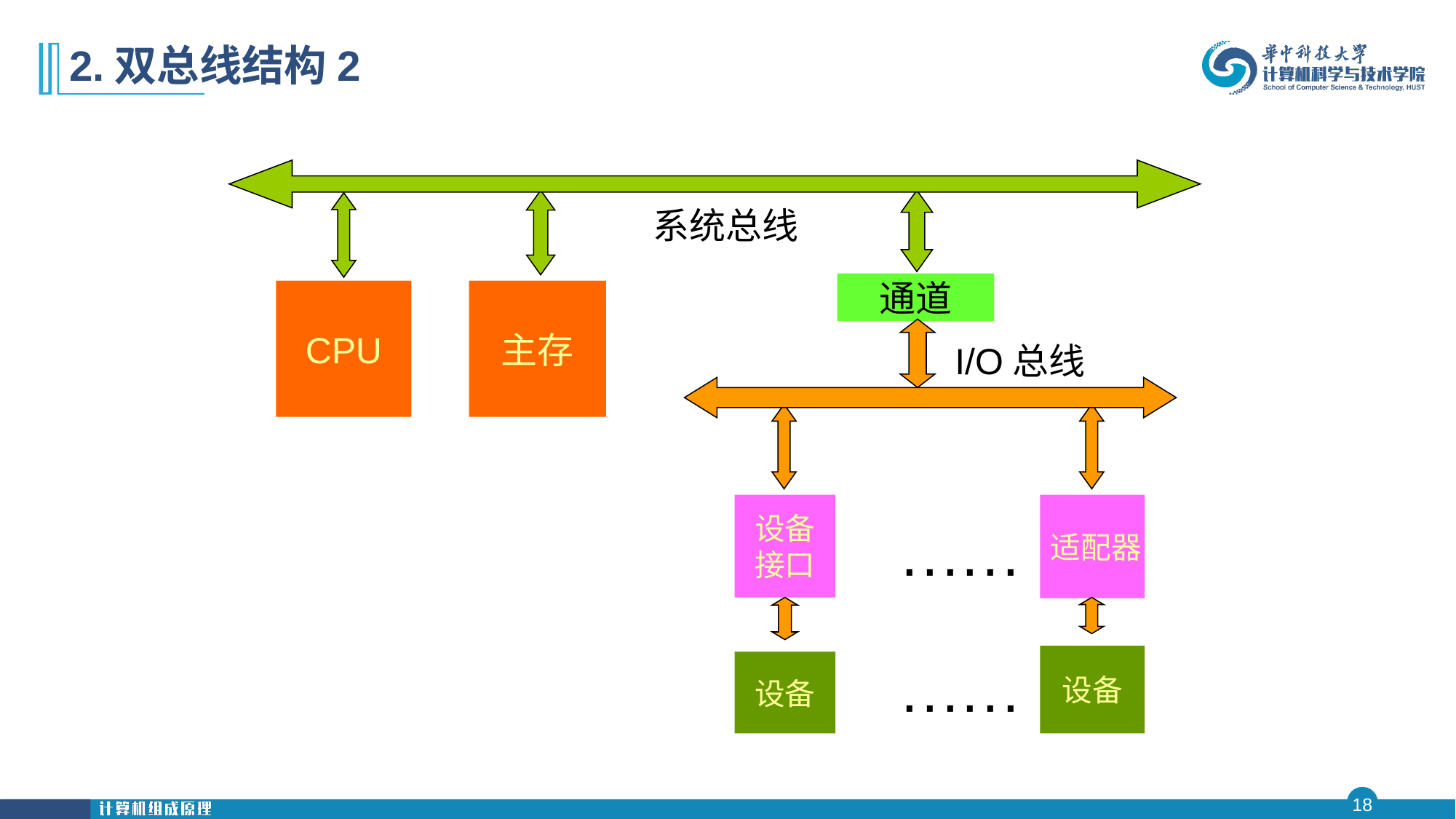

# 2.双总线结构2

 系统总线
通道
CPU
主存

 I/O总线

设备
接口
适配器
······

设备
设备
······